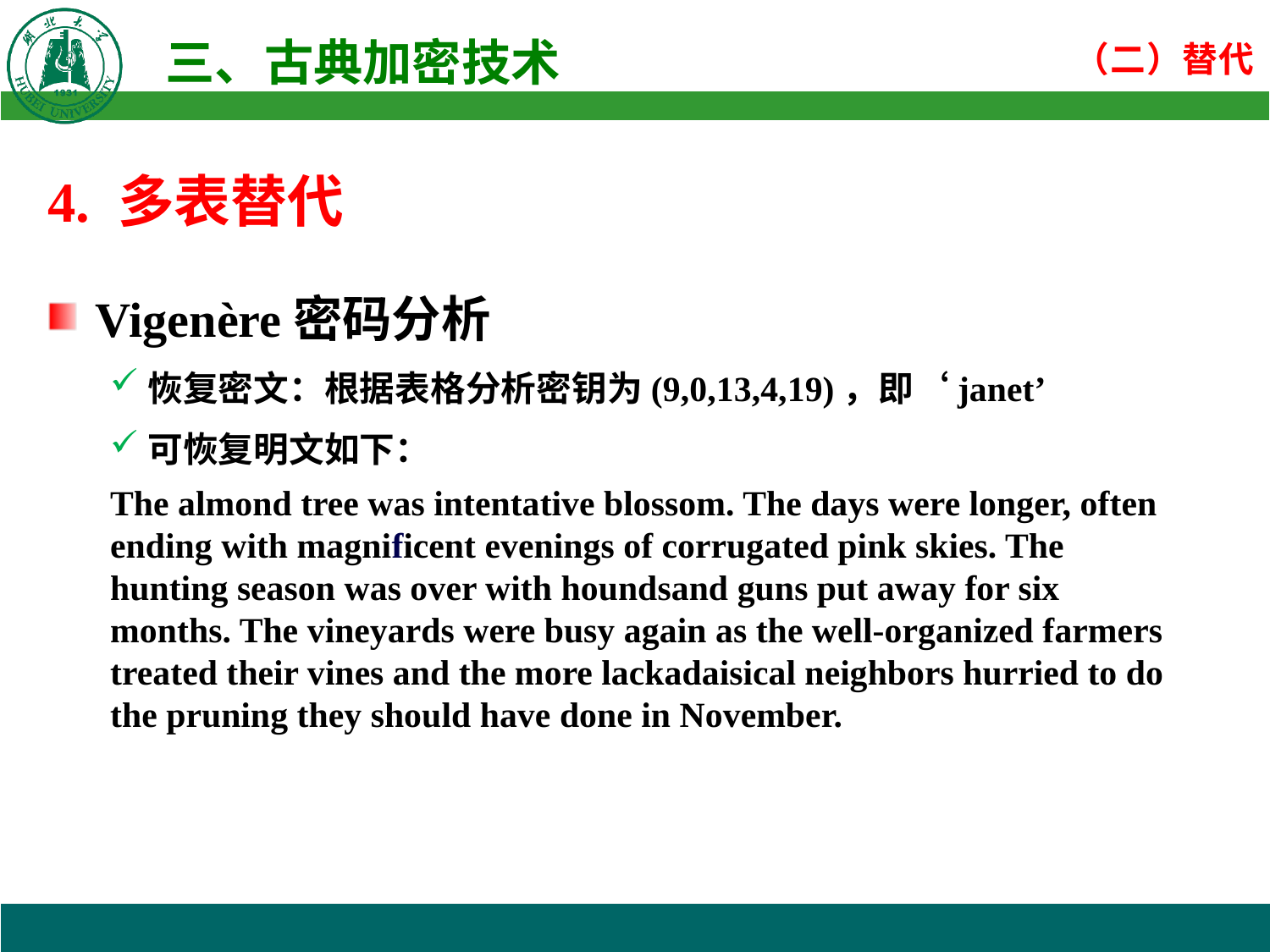

4. 多表替代
Vigenère密码分析
恢复密文：根据表格分析密钥为(9,0,13,4,19)，即‘janet’
可恢复明文如下：
The almond tree was intentative blossom. The days were longer, often ending with magnificent evenings of corrugated pink skies. The hunting season was over with houndsand guns put away for six months. The vineyards were busy again as the well-organized farmers treated their vines and the more lackadaisical neighbors hurried to do the pruning they should have done in November.